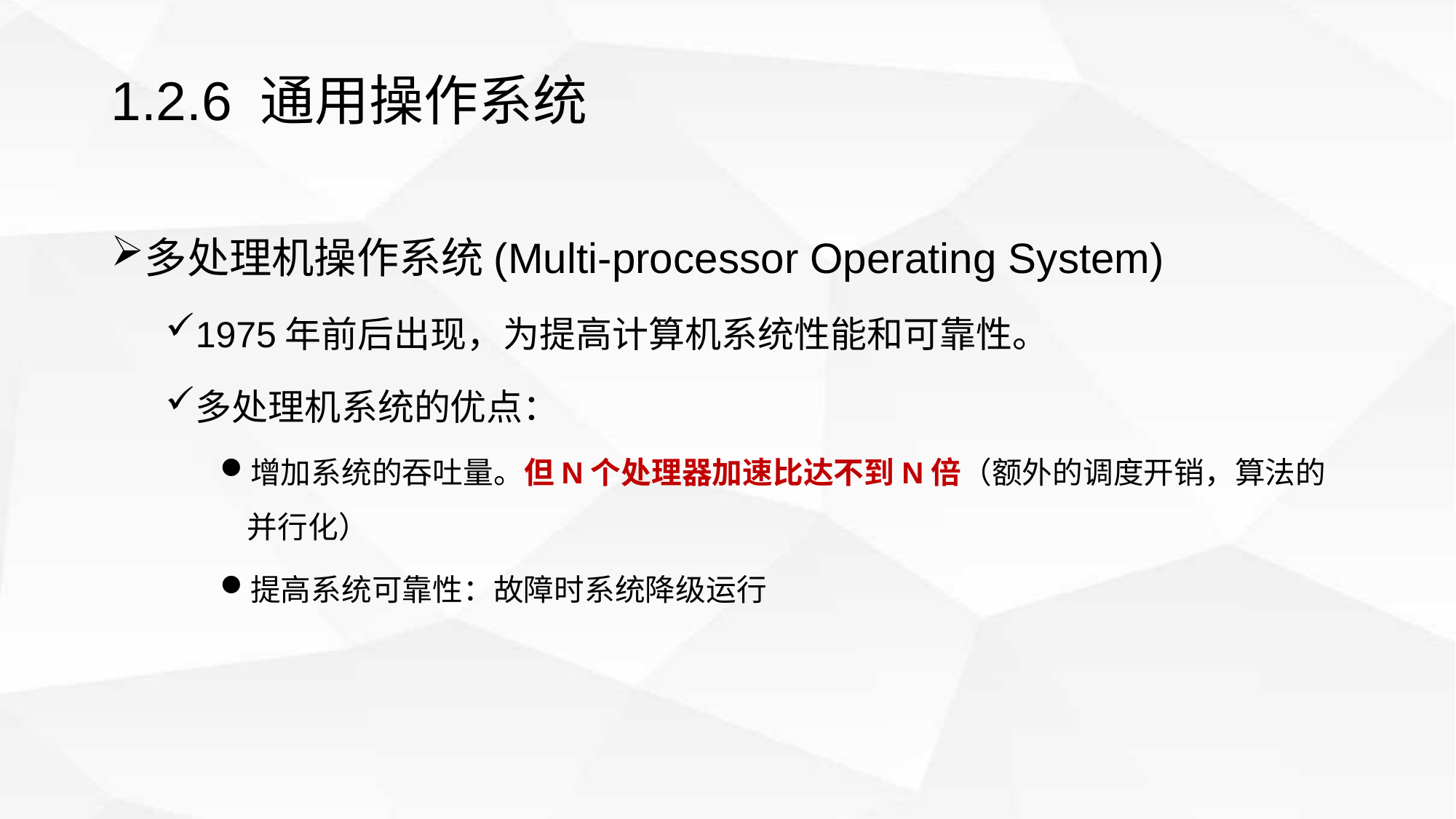

# 1.2.6 通用操作系统
多处理机操作系统(Multi-processor Operating System)
1975年前后出现，为提高计算机系统性能和可靠性。
多处理机系统的优点：
增加系统的吞吐量。但N个处理器加速比达不到N倍（额外的调度开销，算法的并行化）
提高系统可靠性：故障时系统降级运行